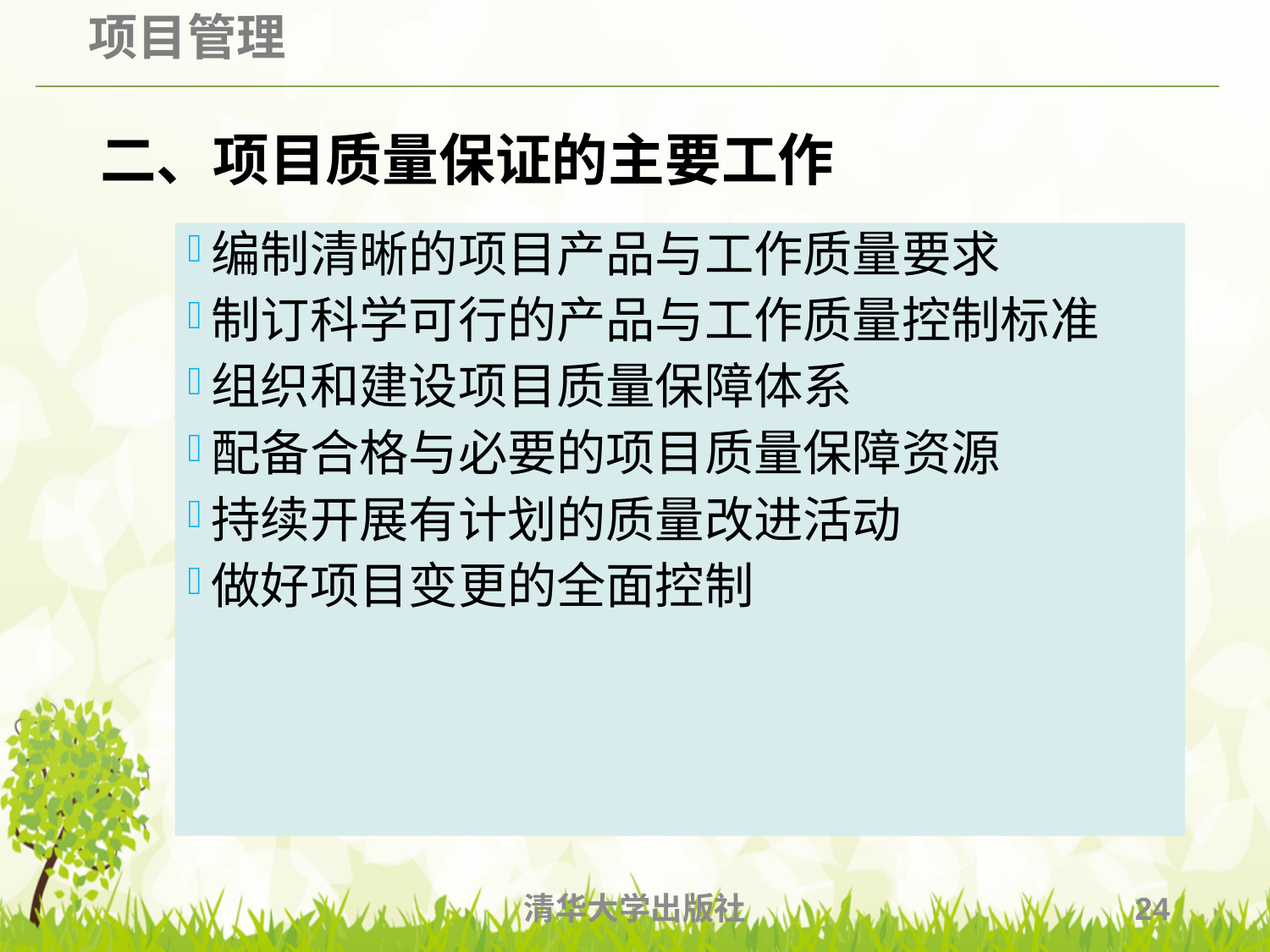

# 二、项目质量保证的主要工作
编制清晰的项目产品与工作质量要求
制订科学可行的产品与工作质量控制标准
组织和建设项目质量保障体系
配备合格与必要的项目质量保障资源
持续开展有计划的质量改进活动
做好项目变更的全面控制

清华大学出版社
24